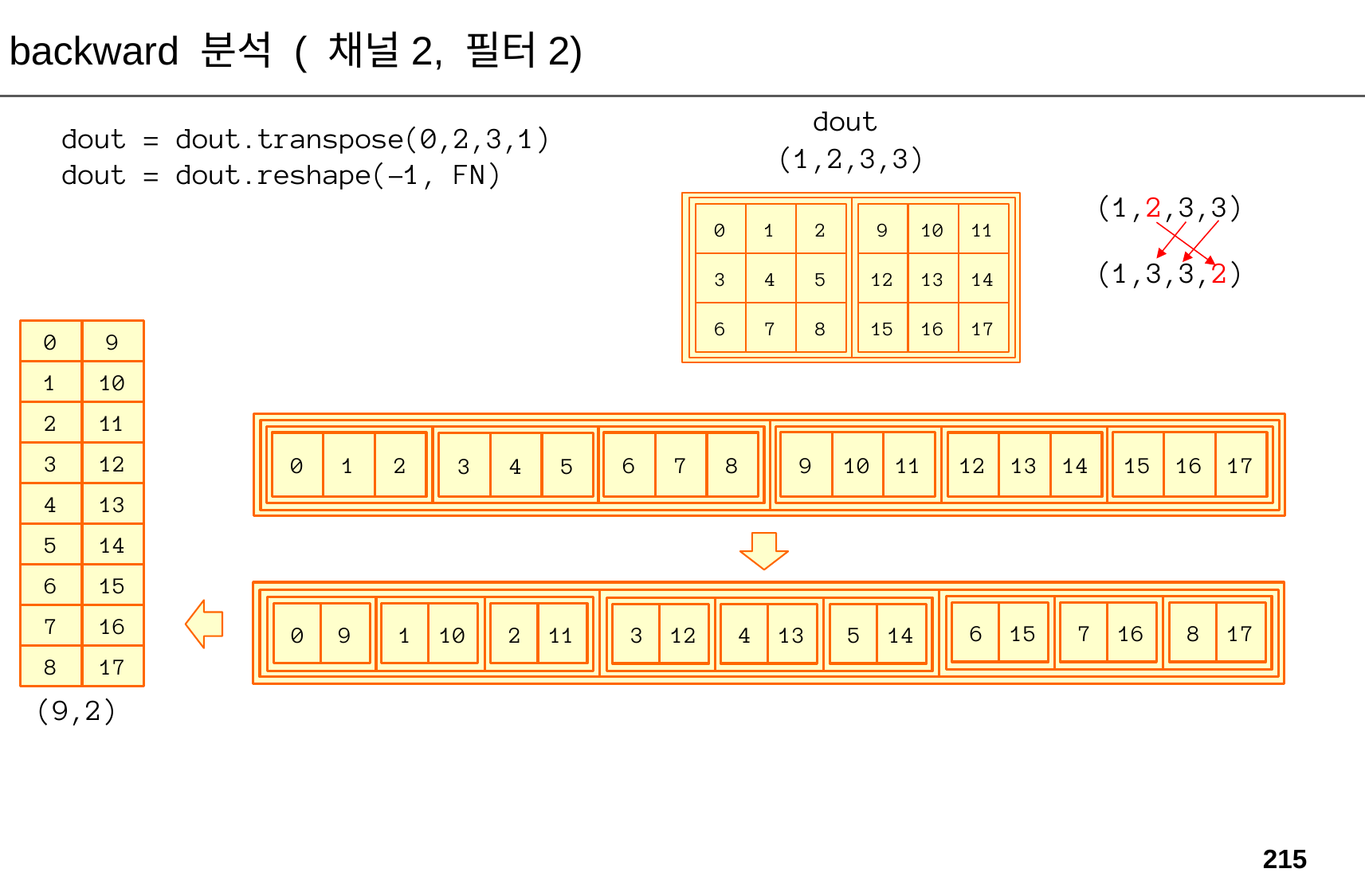

backward 분석 ( 채널2, 필터2)
dout
dout = dout.transpose(0,2,3,1)
dout = dout.reshape(-1, FN)
(1,2,3,3)
(1,2,3,3)

0
1
2
9
10
11
(1,3,3,2)
3
4
5
12
13
14
6
7
8
15
16
17
0
9
1
10
2
11

9
10
11
15
16
17
0
1
2
6
7
8
12
13
14
3
4
5
3
12
4
13
5
14

6
15

6
15
7
16
8
17
0
9
1
10
2
11
3
12
4
13
5
14
7
16

8
17
(9,2)